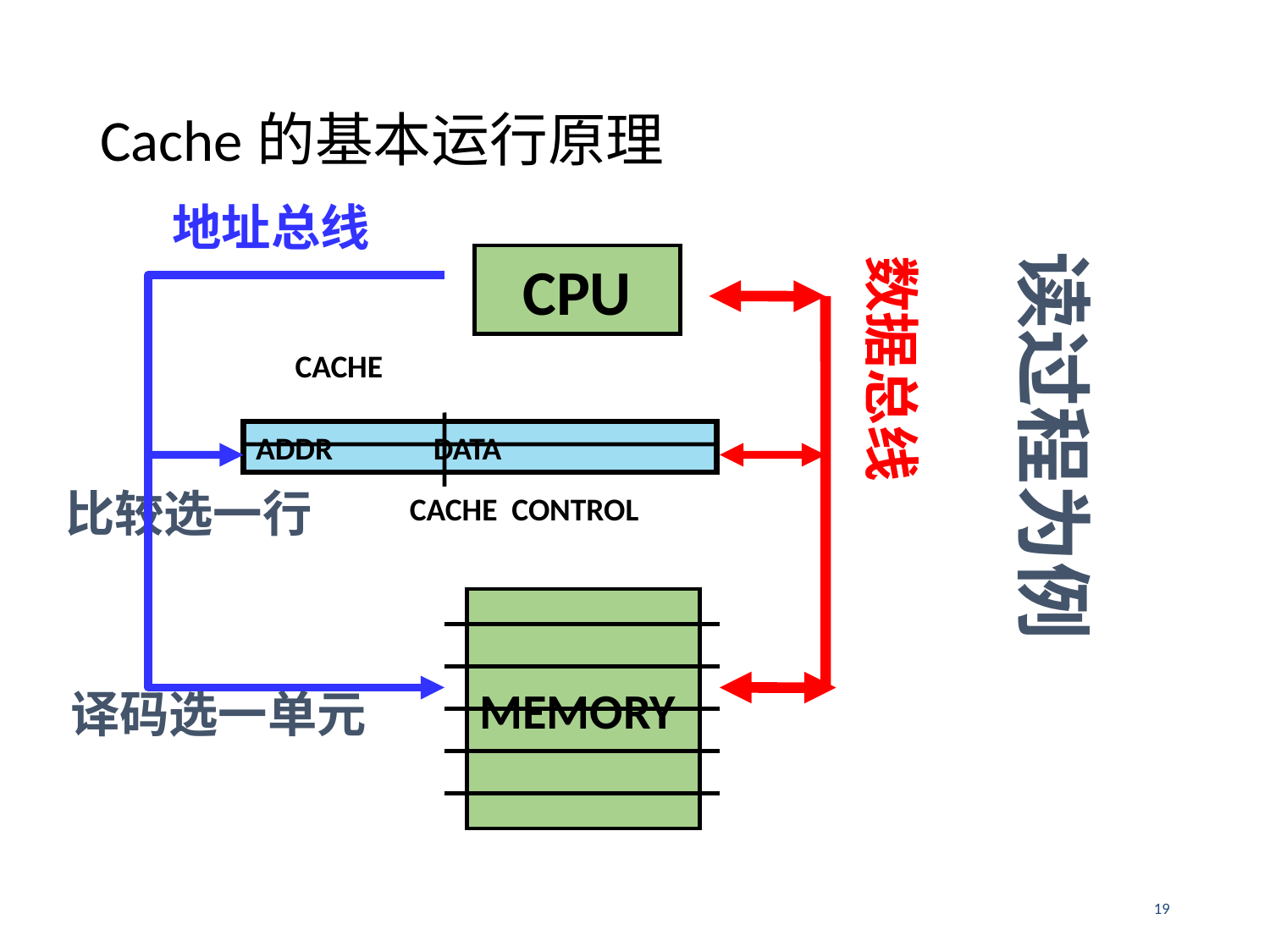

# Cache的基本运行原理
地址总线
读过程为例
     CPU
数据总线

CACHE
ADDR              DATA

比较选一行
CACHE  CONTROL

MEMORY

译码选一单元

19